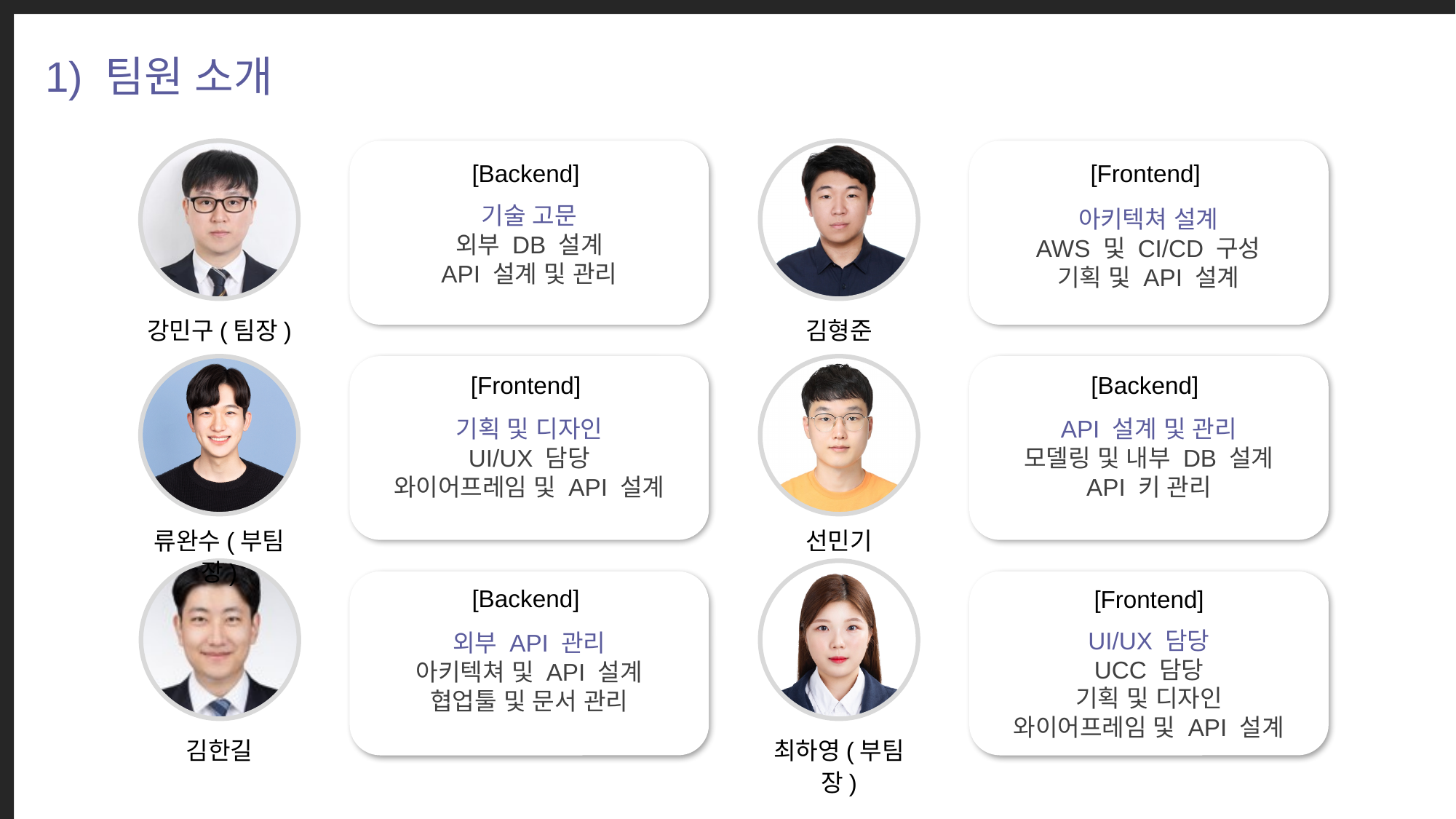

1) 팀원 소개

[Backend]
[Frontend]
기술 고문
외부 DB 설계
API 설계 및 관리

아키텍쳐 설계
AWS 및 CI/CD 구성
기획 및 API 설계

강민구(팀장)
김형준

[Frontend]
[Backend]
기획 및 디자인
UI/UX 담당
와이어프레임 및 API 설계

API 설계 및 관리
모델링 및 내부 DB 설계
API 키 관리

류완수(부팀장)
선민기

[Backend]
[Frontend]
UI/UX 담당
UCC 담당
기획 및 디자인
와이어프레임 및 API 설계

외부 API 관리
아키텍쳐 및 API 설계
협업툴 및 문서 관리

김한길
최하영(부팀장)